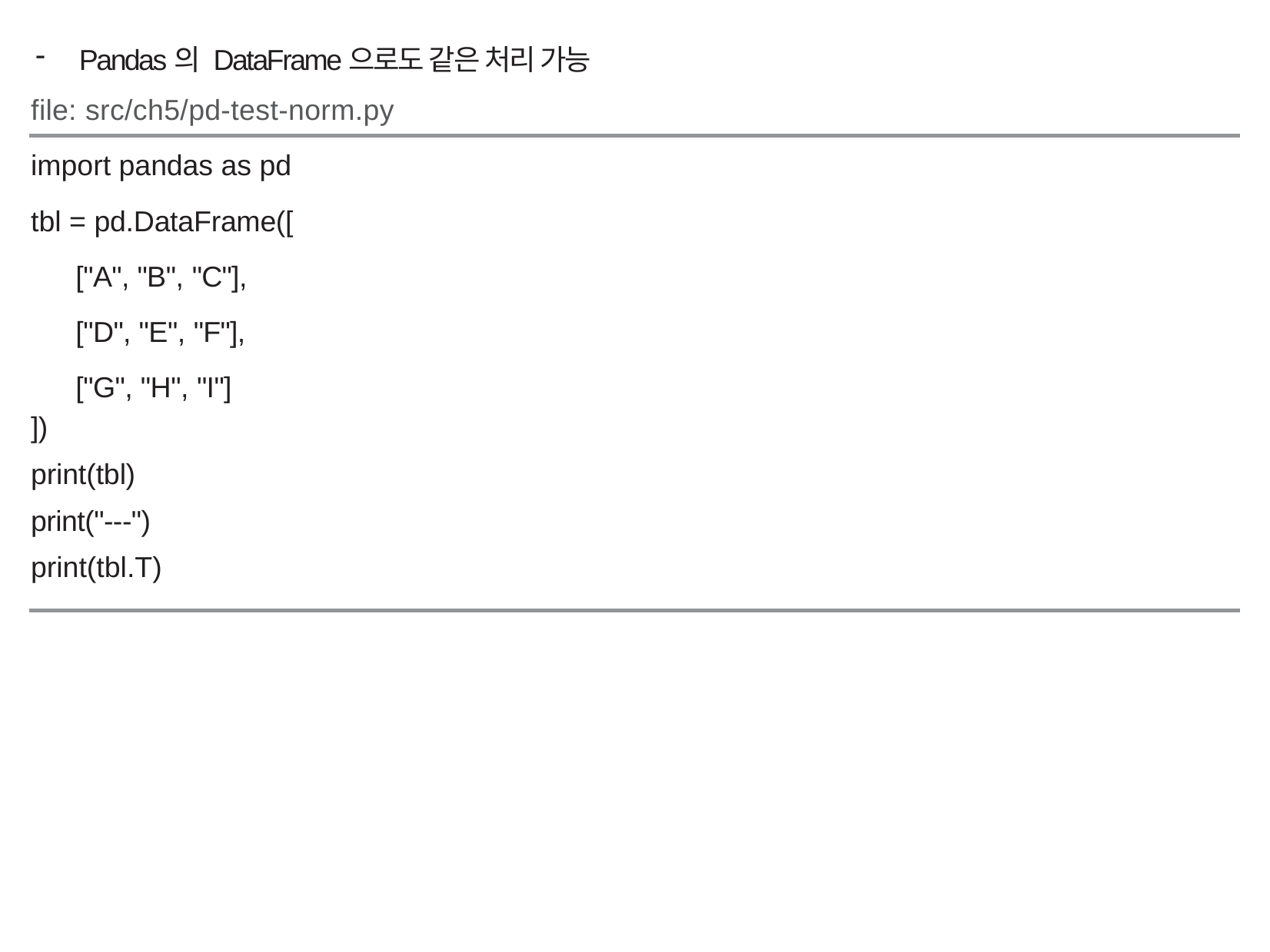

Pandas의 DataFrame으로도 같은 처리 가능
file: src/ch5/pd-test-norm.py
import pandas as pd
tbl = pd.DataFrame([
["A", "B", "C"],
["D", "E", "F"],
["G", "H", "I"]
])
print(tbl)
print("---")
print(tbl.T)